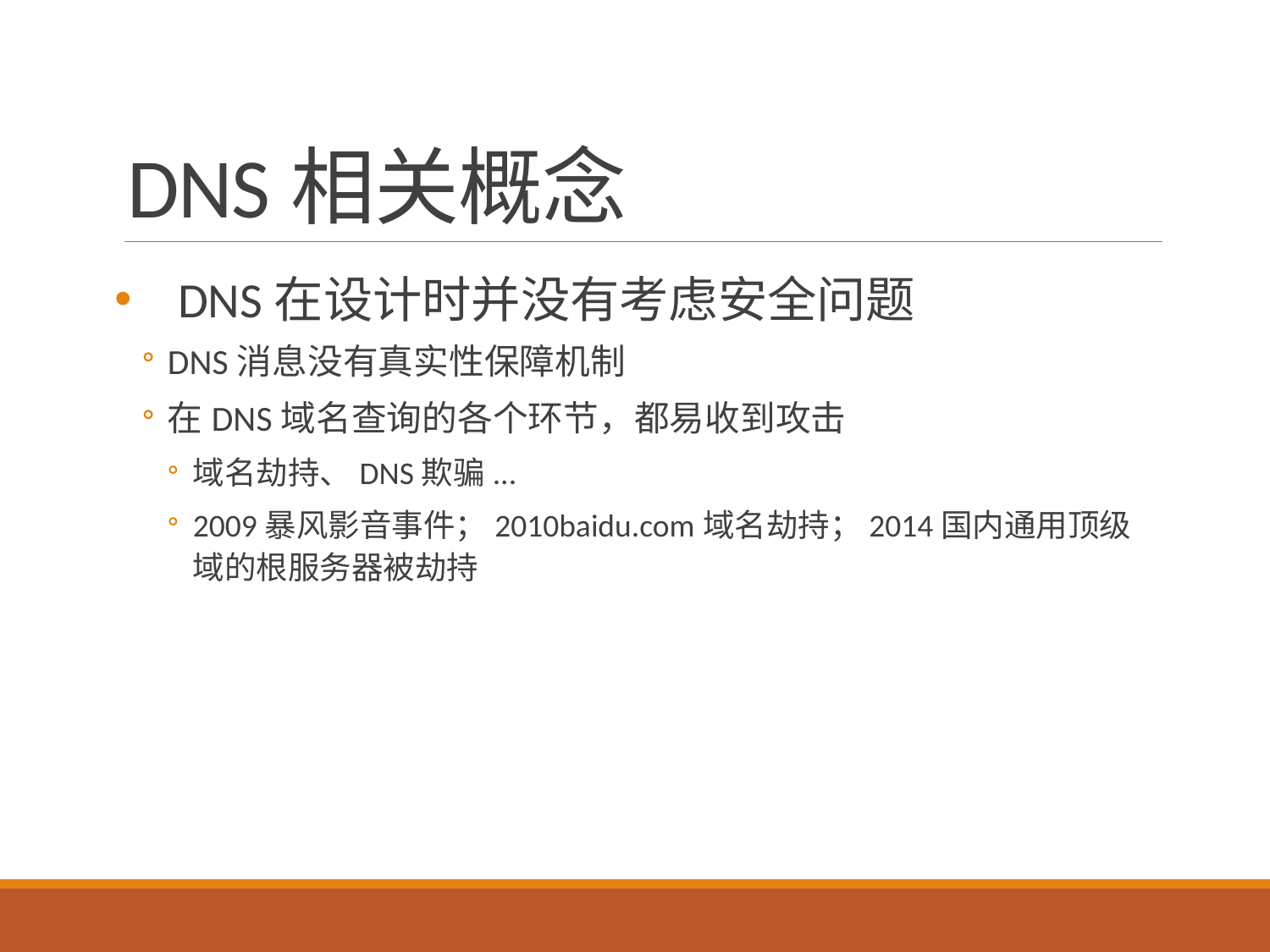

# DNS相关概念
DNS在设计时并没有考虑安全问题
DNS消息没有真实性保障机制
在DNS域名查询的各个环节，都易收到攻击
域名劫持、DNS欺骗...
2009暴风影音事件；2010baidu.com域名劫持；2014国内通用顶级域的根服务器被劫持